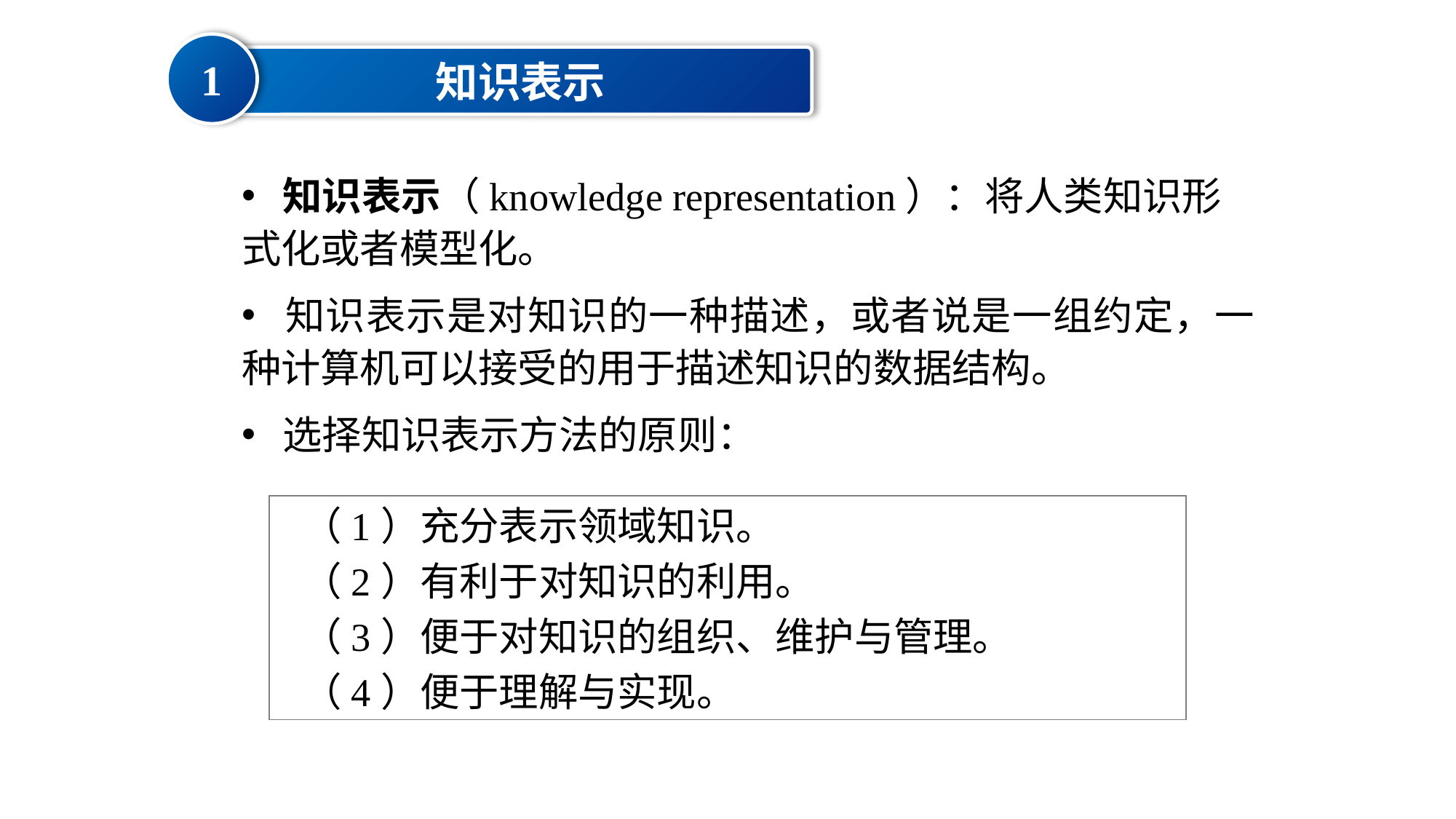

# 知识表示
1
知识表示
  知识表示（knowledge representation）：将人类知识形式化或者模型化。
  知识表示是对知识的一种描述，或者说是一组约定，一种计算机可以接受的用于描述知识的数据结构。
  选择知识表示方法的原则：
（1）充分表示领域知识。
（2）有利于对知识的利用。
（3）便于对知识的组织、维护与管理。
（4）便于理解与实现。